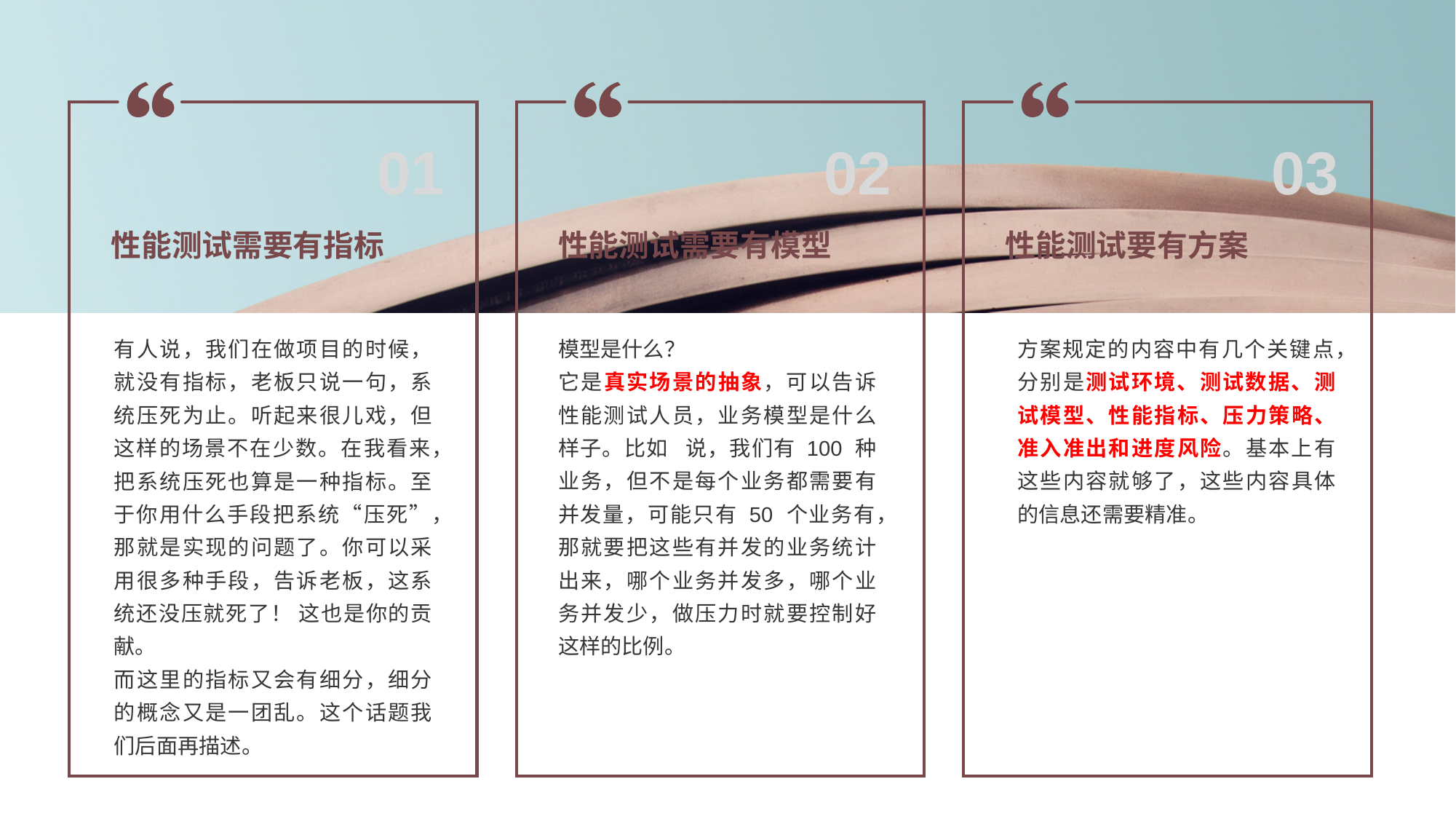

01
02
03
性能测试需要有指标
性能测试需要有模型
性能测试要有方案
有人说，我们在做项目的时候，就没有指标，老板只说一句，系统压死为止。听起来很儿戏，但这样的场景不在少数。在我看来，把系统压死也算是一种指标。至于你用什么手段把系统“压死”，那就是实现的问题了。你可以采用很多种手段，告诉老板，这系统还没压就死了！ 这也是你的贡献。
而这里的指标又会有细分，细分的概念又是一团乱。这个话题我们后面再描述。
模型是什么？
它是真实场景的抽象，可以告诉性能测试人员，业务模型是什么样子。比如   说，我们有 100 种业务，但不是每个业务都需要有并发量，可能只有 50 个业务有，那就要把这些有并发的业务统计出来，哪个业务并发多，哪个业务并发少，做压力时就要控制好这样的比例。
方案规定的内容中有几个关键点，分别是测试环境、测试数据、测试模型、性能指标、压力策略、准入准出和进度风险。基本上有这些内容就够了，这些内容具体的信息还需要精准。